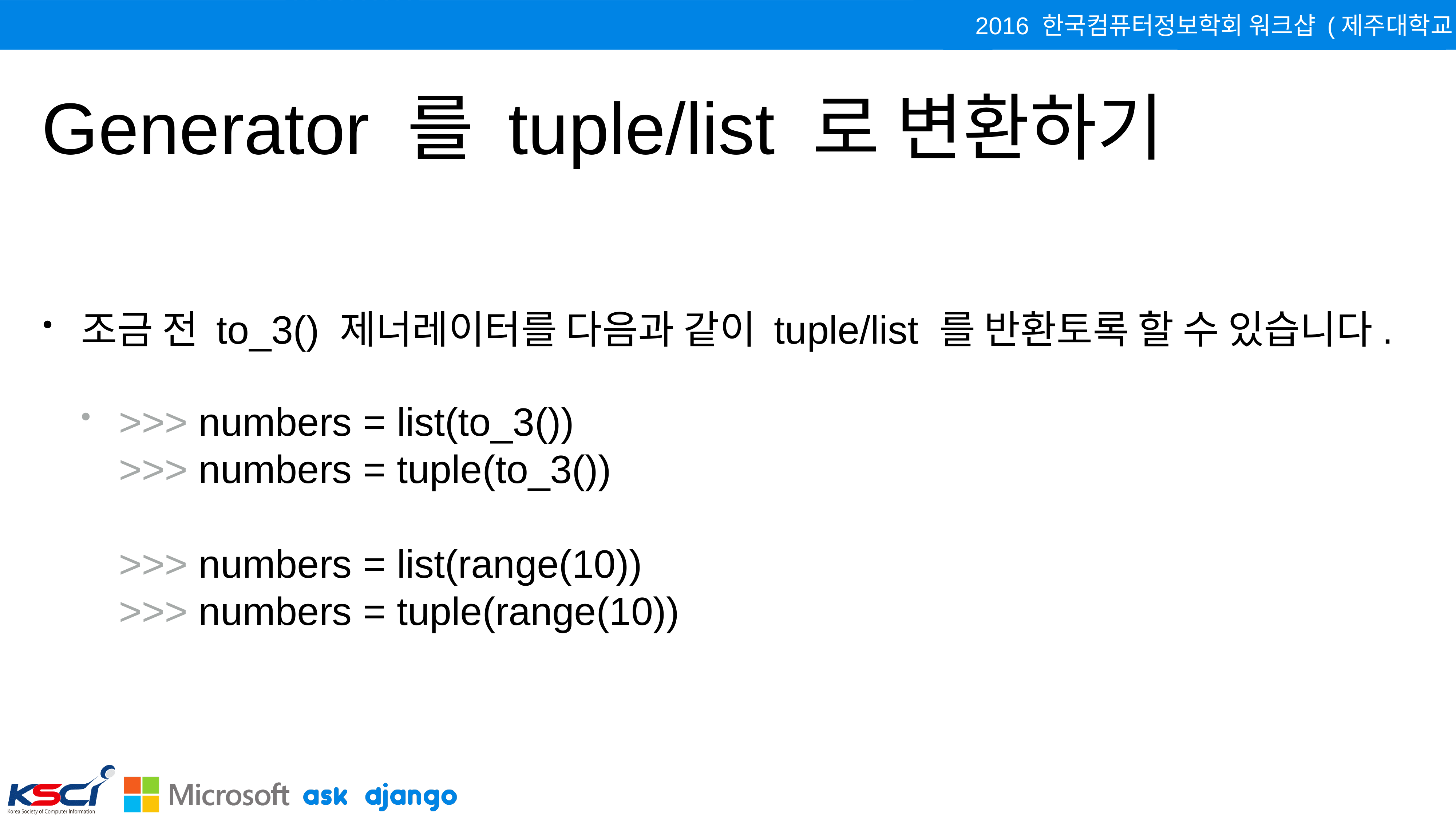

# Generator 를 tuple/list 로 변환하기
조금 전 to_3() 제너레이터를 다음과 같이 tuple/list 를 반환토록 할 수 있습니다.
>>> numbers = list(to_3())
>>> numbers = tuple(to_3())
>>> numbers = list(range(10))
>>> numbers = tuple(range(10))